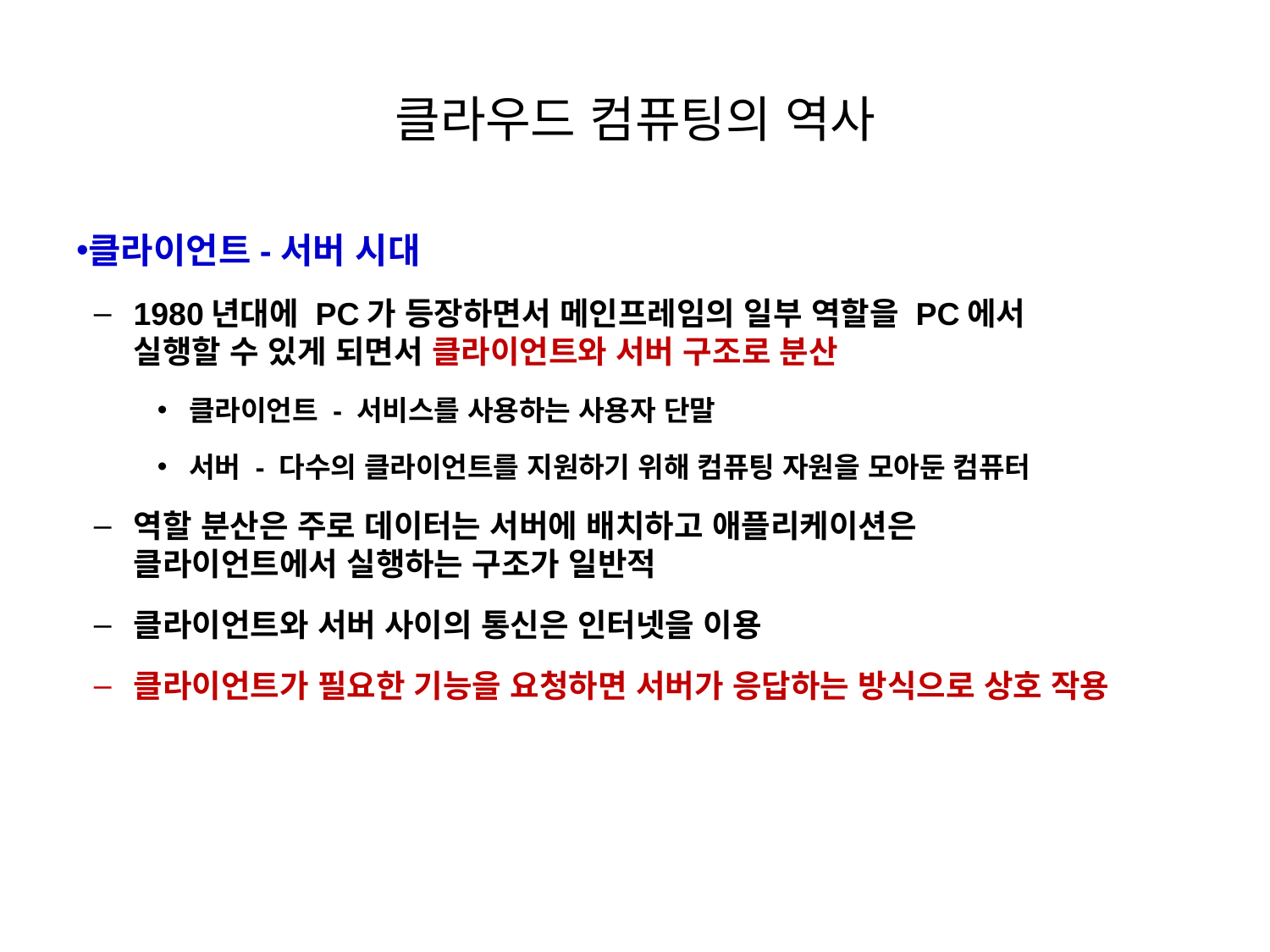

# 클라우드 컴퓨팅의 역사
클라이언트-서버 시대
1980년대에 PC가 등장하면서 메인프레임의 일부 역할을 PC에서
실행할 수 있게 되면서 클라이언트와 서버 구조로 분산
클라이언트 - 서비스를 사용하는 사용자 단말
서버 - 다수의 클라이언트를 지원하기 위해 컴퓨팅 자원을 모아둔 컴퓨터
역할 분산은 주로 데이터는 서버에 배치하고 애플리케이션은
클라이언트에서 실행하는 구조가 일반적
클라이언트와 서버 사이의 통신은 인터넷을 이용
클라이언트가 필요한 기능을 요청하면 서버가 응답하는 방식으로 상호 작용